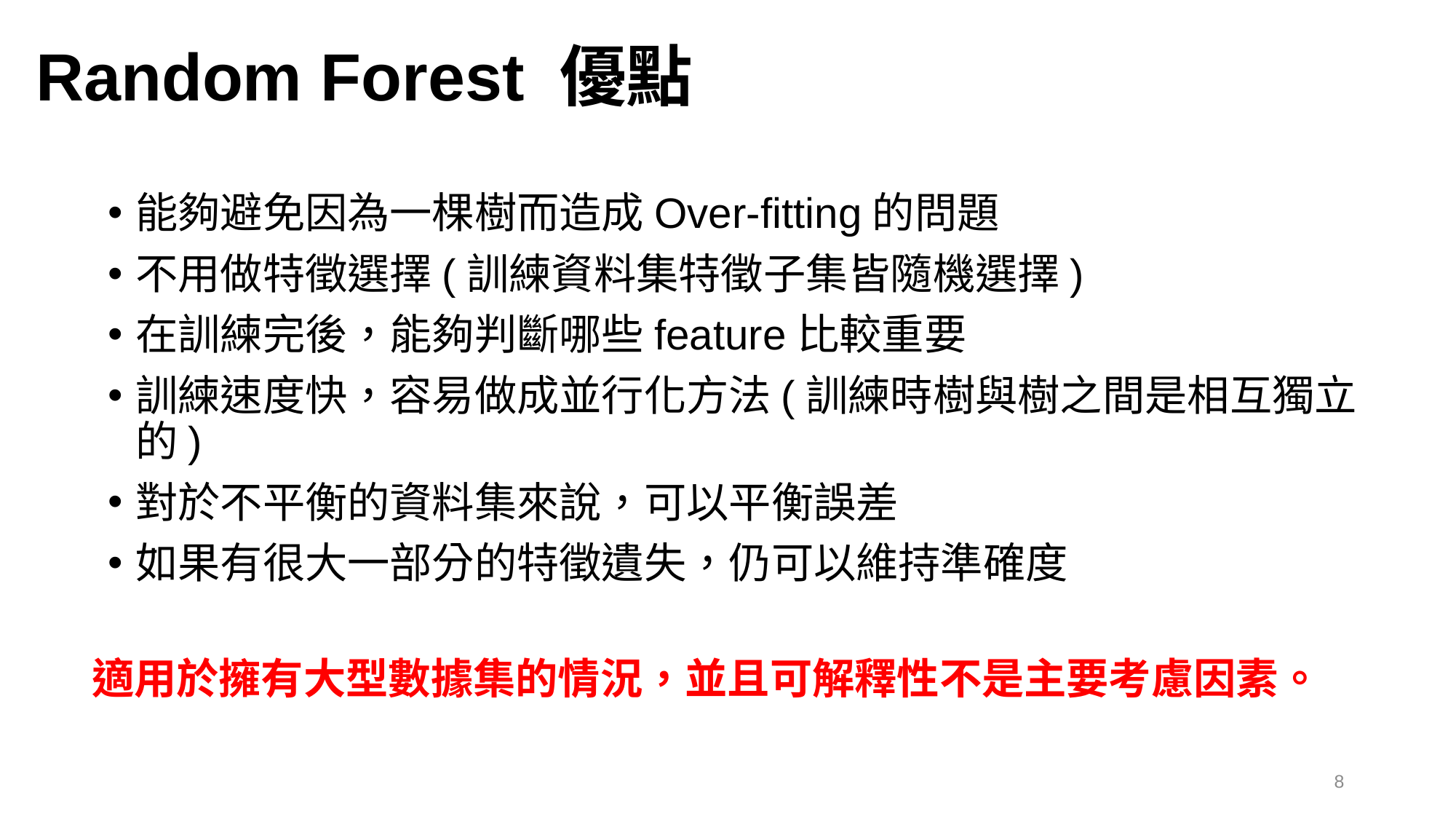

Random Forest 優點
能夠避免因為一棵樹而造成Over-fitting的問題
不用做特徵選擇(訓練資料集特徵子集皆隨機選擇)
在訓練完後，能夠判斷哪些feature比較重要
訓練速度快，容易做成並行化方法(訓練時樹與樹之間是相互獨立的)
對於不平衡的資料集來說，可以平衡誤差
如果有很大一部分的特徵遺失，仍可以維持準確度

適用於擁有大型數據集的情況，並且可解釋性不是主要考慮因素。
8